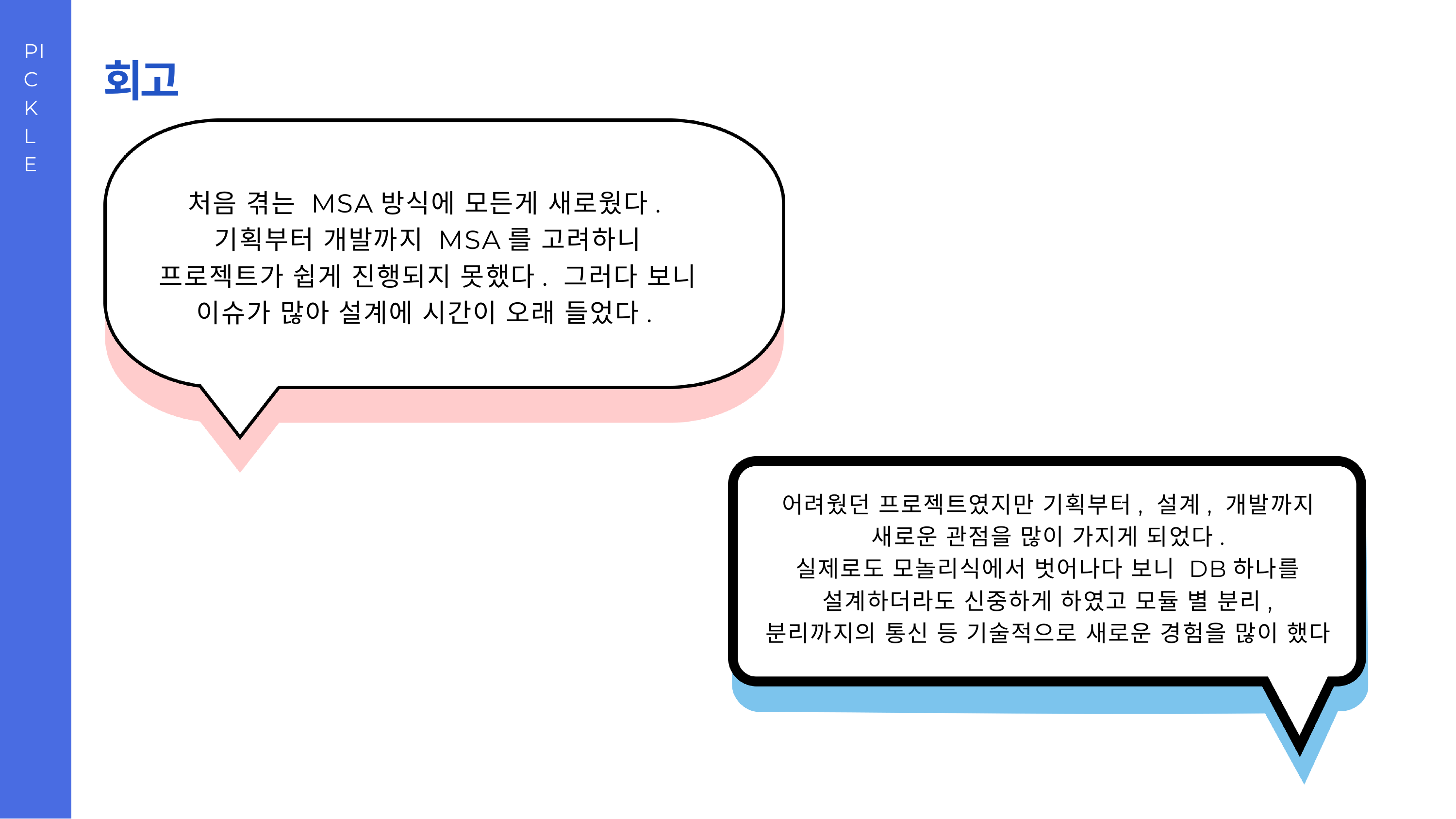

PICKLE
회고

처음 겪는 MSA방식에 모든게 새로웠다.
기획부터 개발까지 MSA를 고려하니 프로젝트가 쉽게 진행되지 못했다. 그러다 보니 이슈가 많아 설계에 시간이 오래 들었다.

어려웠던 프로젝트였지만 기획부터, 설계, 개발까지
새로운 관점을 많이 가지게 되었다.
실제로도 모놀리식에서 벗어나다 보니 DB하나를 설계하더라도 신중하게 하였고 모듈 별 분리, 분리까지의 통신 등 기술적으로 새로운 경험을 많이 했다